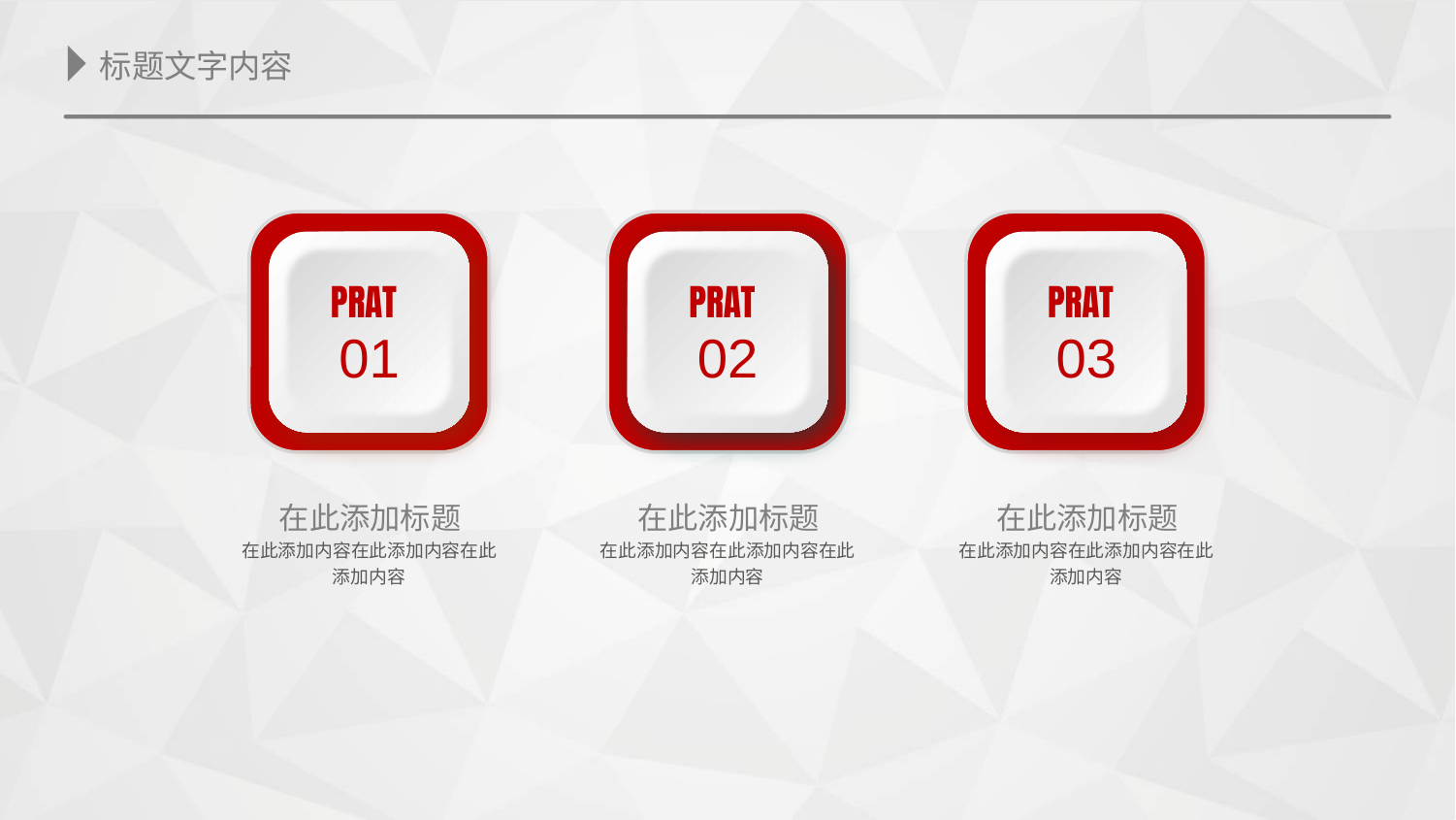

PRAT
01

PRAT
02

PRAT
03
在此添加标题
在此添加内容在此添加内容在此添加内容
在此添加标题
在此添加内容在此添加内容在此添加内容
在此添加标题
在此添加内容在此添加内容在此添加内容